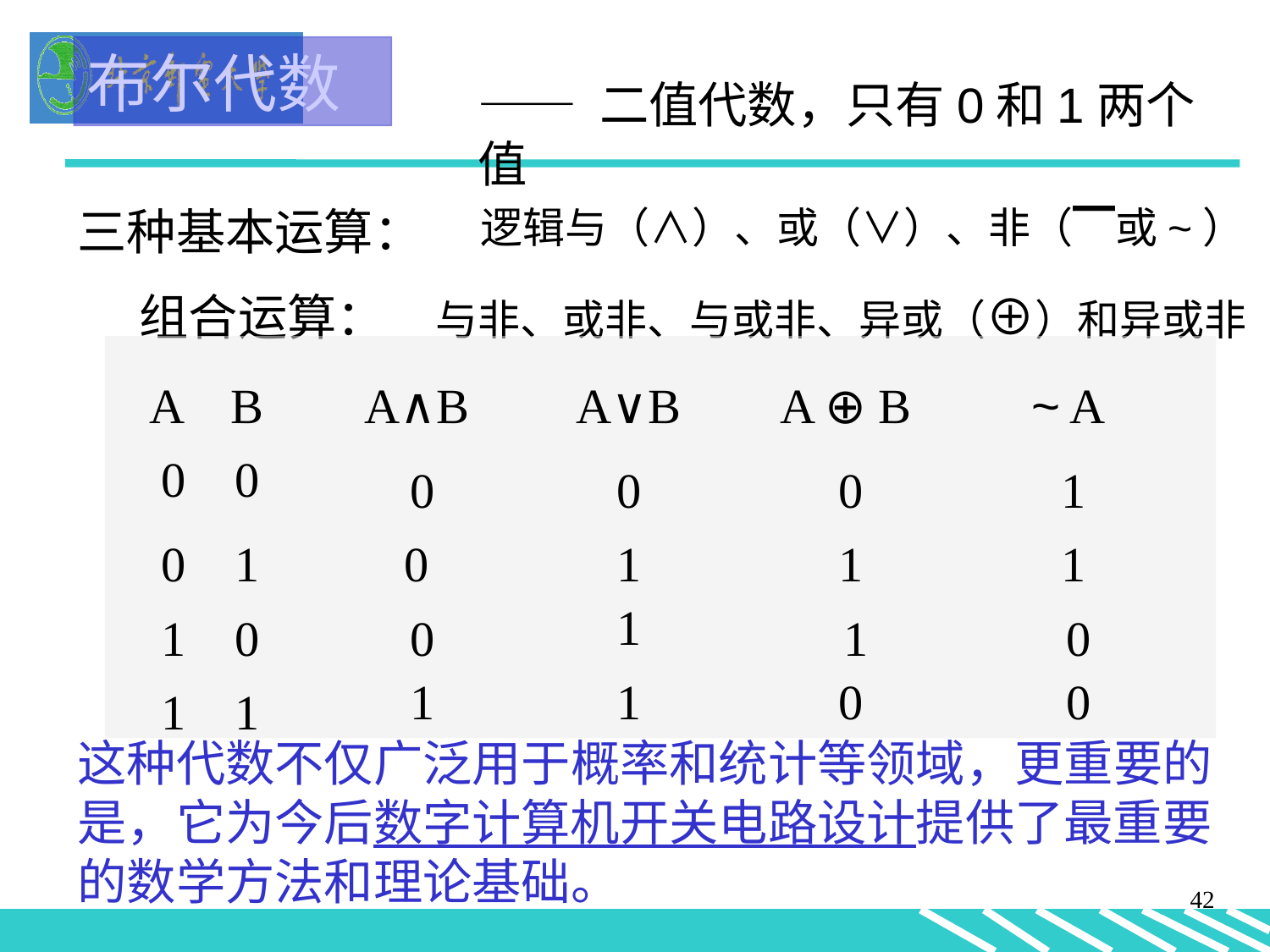

布尔代数
—— 二值代数，只有0和1两个值
三种基本运算：
逻辑与（∧）、或（∨）、非（▔或~）

组合运算：
与非、或非、与或非、异或（⊕）和异或非

A    B
A∧B
A∨B
A ⊕ B
~ A
0    0
0
0
0
1
0    1
0
1
1
1
1
1    0
0
1
0
1
1
0
0
1    1
这种代数不仅广泛用于概率和统计等领域，更重要的是，它为今后数字计算机开关电路设计提供了最重要的数学方法和理论基础。

42